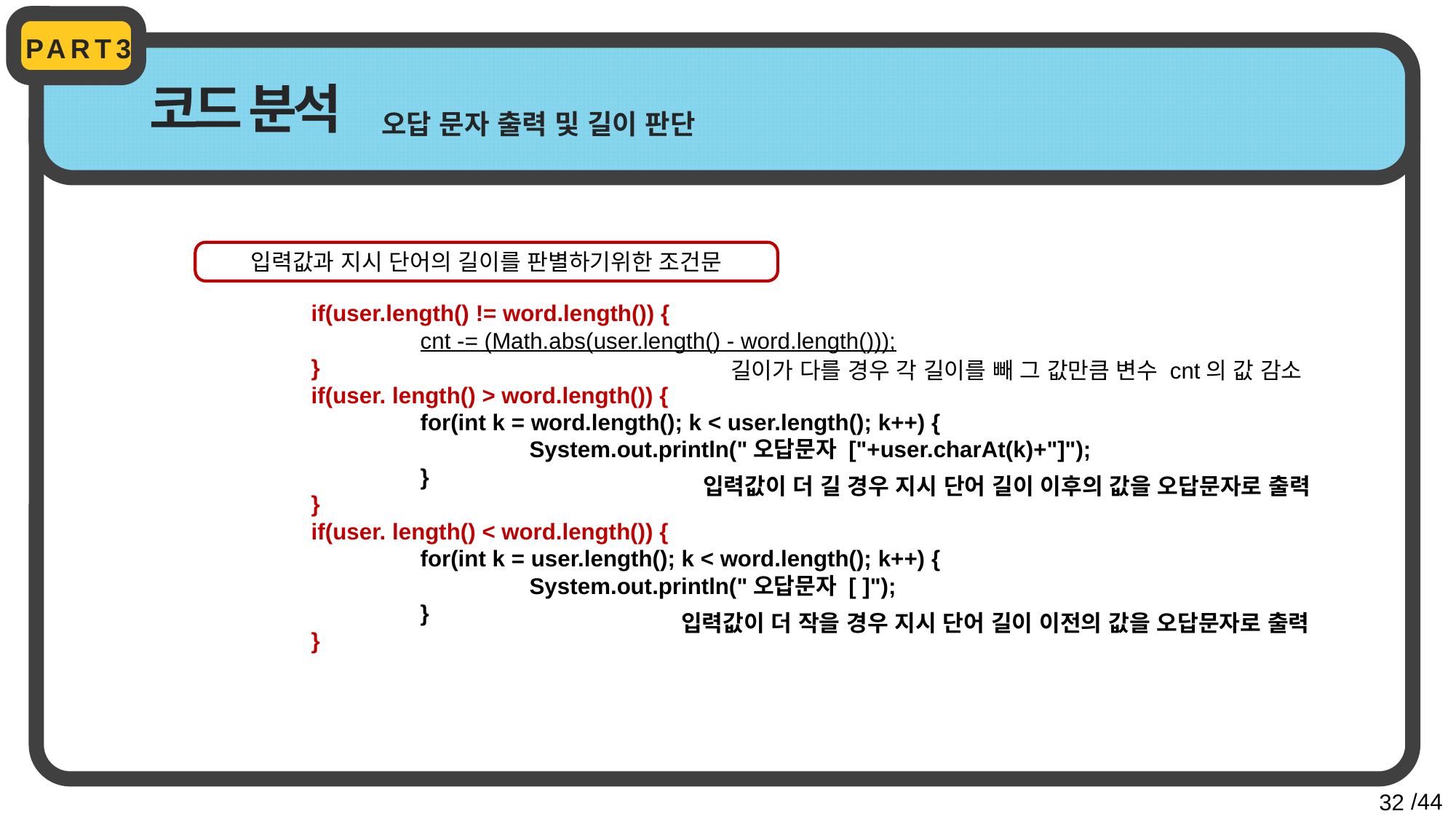

PART3

코드 분석
오답 문자 출력 및 길이 판단
입력값과 지시 단어의 길이를 판별하기위한 조건문
		if(user.length() != word.length()) {
			cnt -= (Math.abs(user.length() - word.length()));
		}
		if(user. length() > word.length()) {
			for(int k = word.length(); k < user.length(); k++) {
				System.out.println("오답문자 ["+user.charAt(k)+"]");
			}
		}
		if(user. length() < word.length()) {
			for(int k = user.length(); k < word.length(); k++) {
				System.out.println("오답문자 [ ]");
			}
		}
길이가 다를 경우 각 길이를 빼 그 값만큼 변수 cnt의 값 감소
입력값이 더 길 경우 지시 단어 길이 이후의 값을 오답문자로 출력
입력값이 더 작을 경우 지시 단어 길이 이전의 값을 오답문자로 출력
32